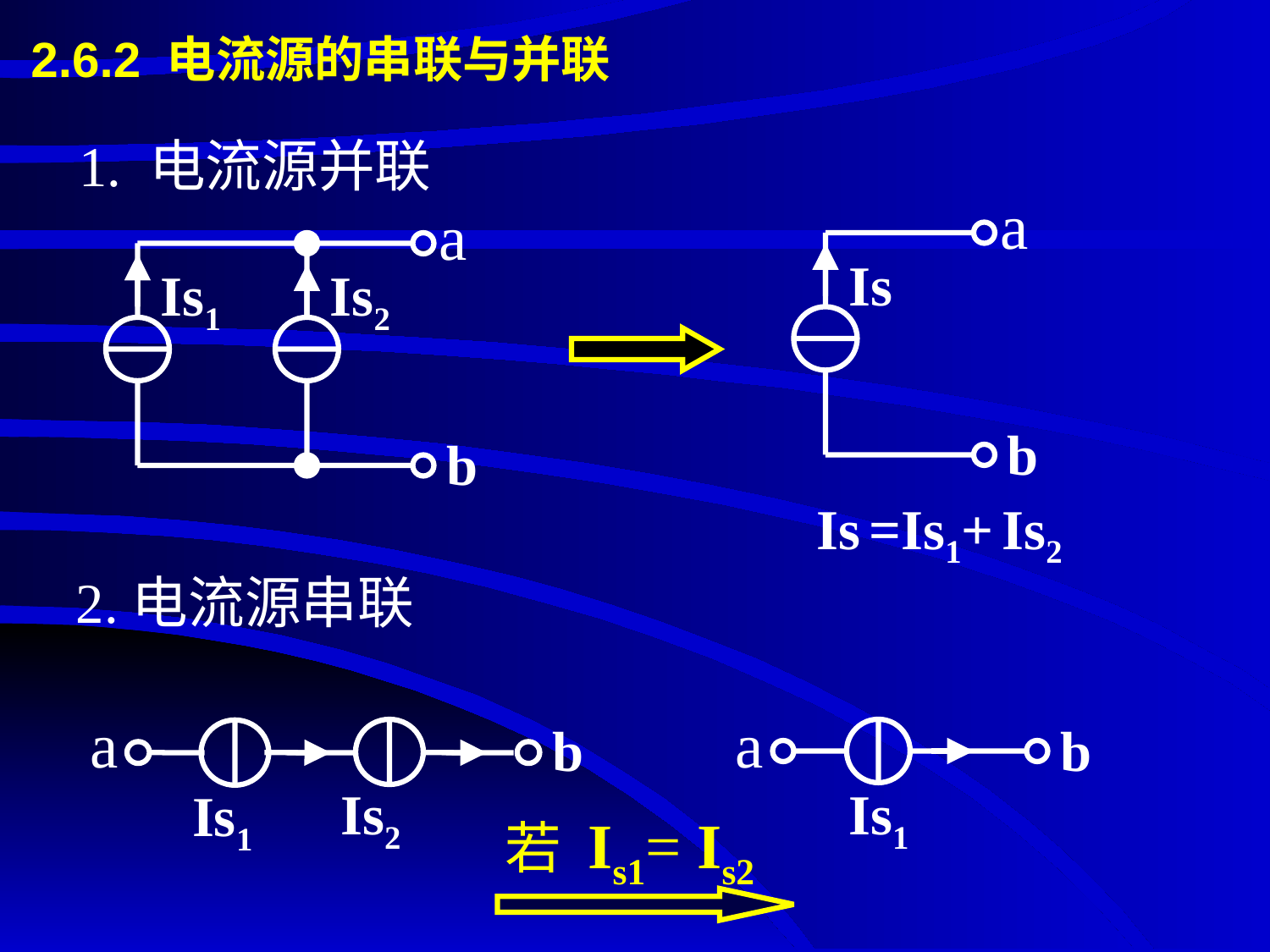

2.6.2 电流源的串联与并联
# 1. 电流源并联
 a

Is

b

 a

Is1
Is2

b

Is =Is1+ Is2
2.电流源串联
 a
b

Is2
Is1
 a
b

Is1
若 Is1= Is2